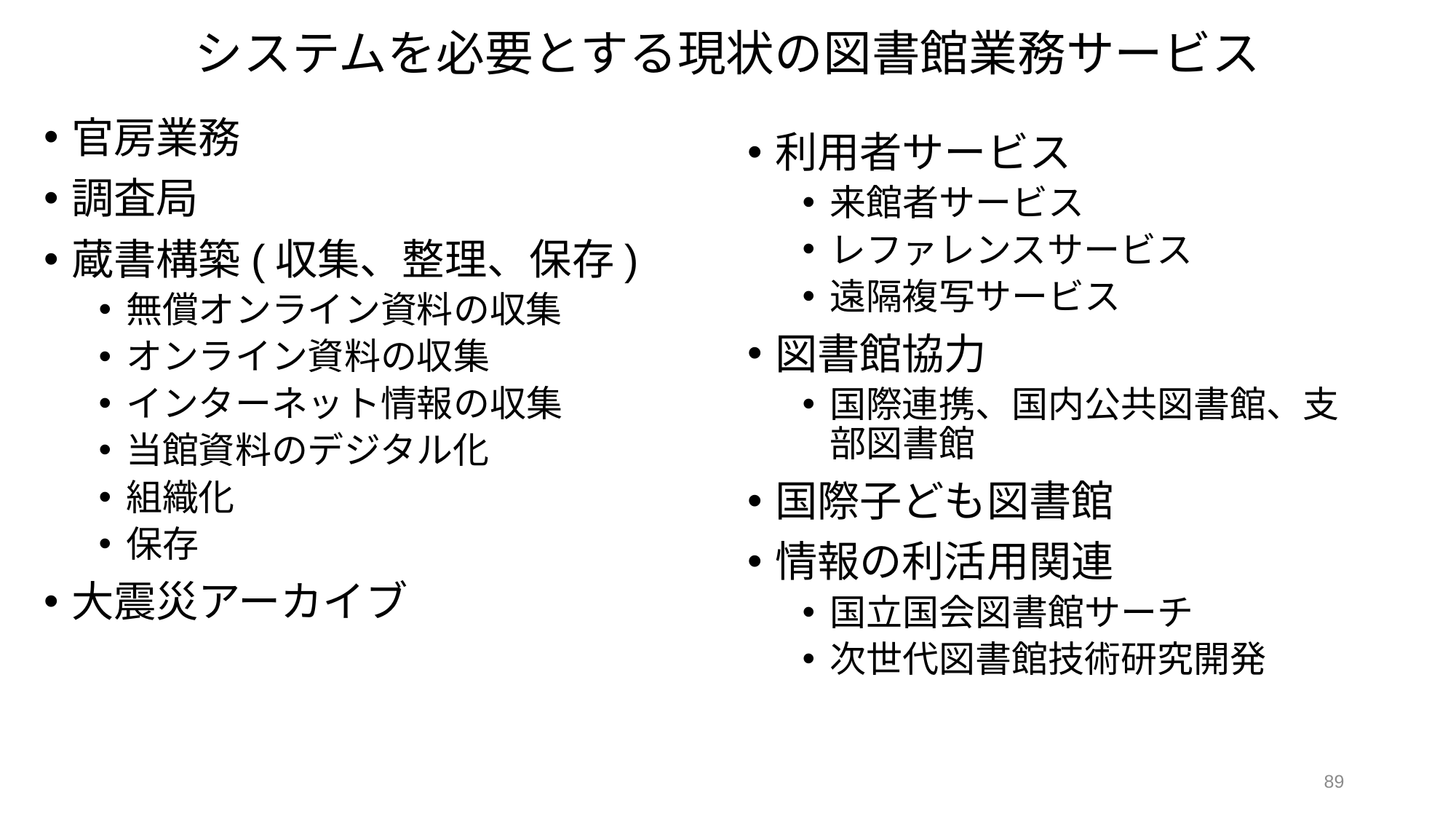

# システムを必要とする現状の図書館業務サービス
官房業務
調査局
蔵書構築(収集、整理、保存)
無償オンライン資料の収集
オンライン資料の収集
インターネット情報の収集
当館資料のデジタル化
組織化
保存
大震災アーカイブ

利用者サービス
来館者サービス
レファレンスサービス
遠隔複写サービス
図書館協力
国際連携、国内公共図書館、支部図書館
国際子ども図書館
情報の利活用関連
国立国会図書館サーチ
次世代図書館技術研究開発

89